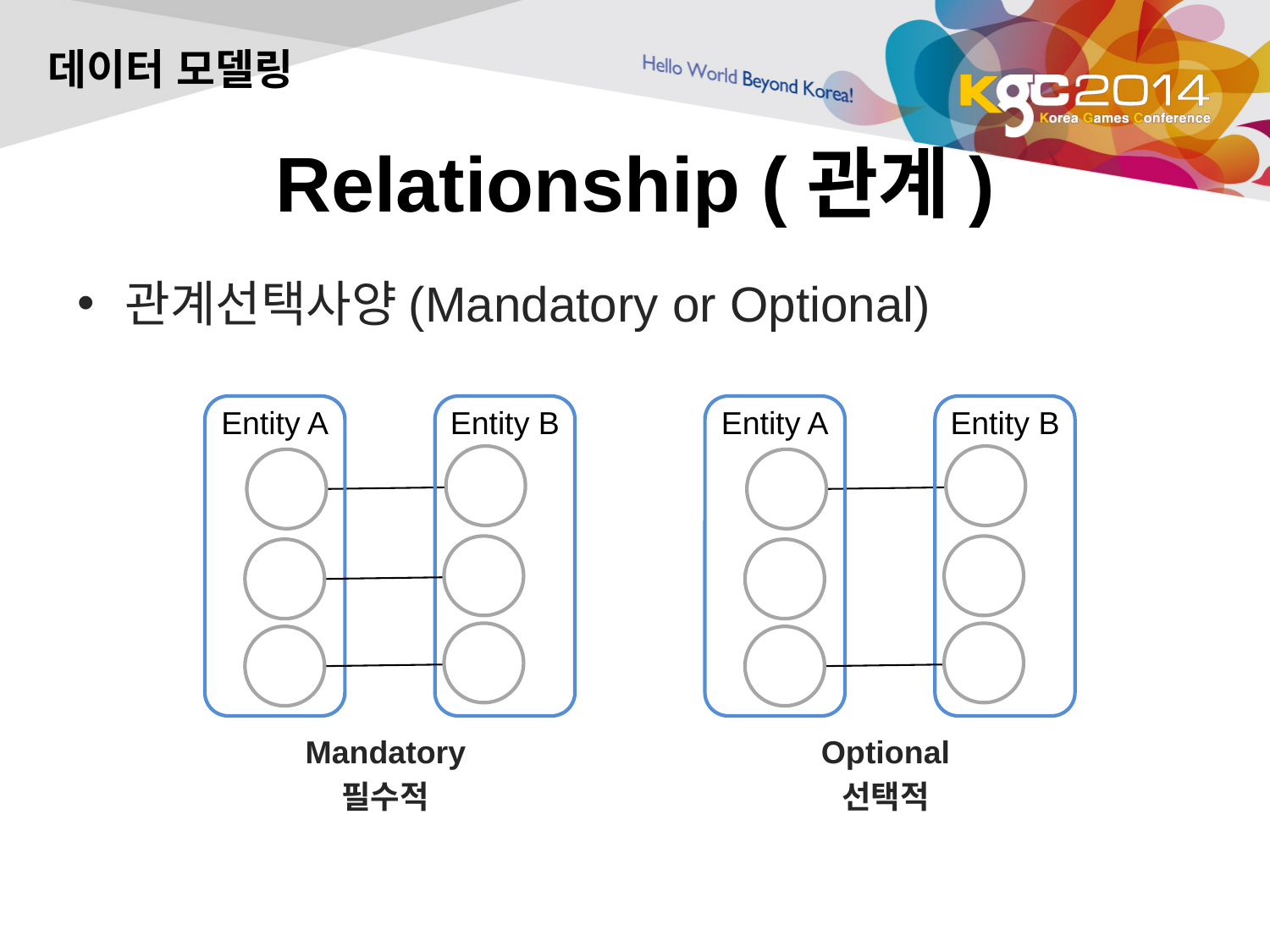

데이터 모델링
# Relationship (관계)
관계선택사양(Mandatory or Optional)

Entity A
Entity B
Entity A
Entity B

Mandatory
필수적
Optional
선택적